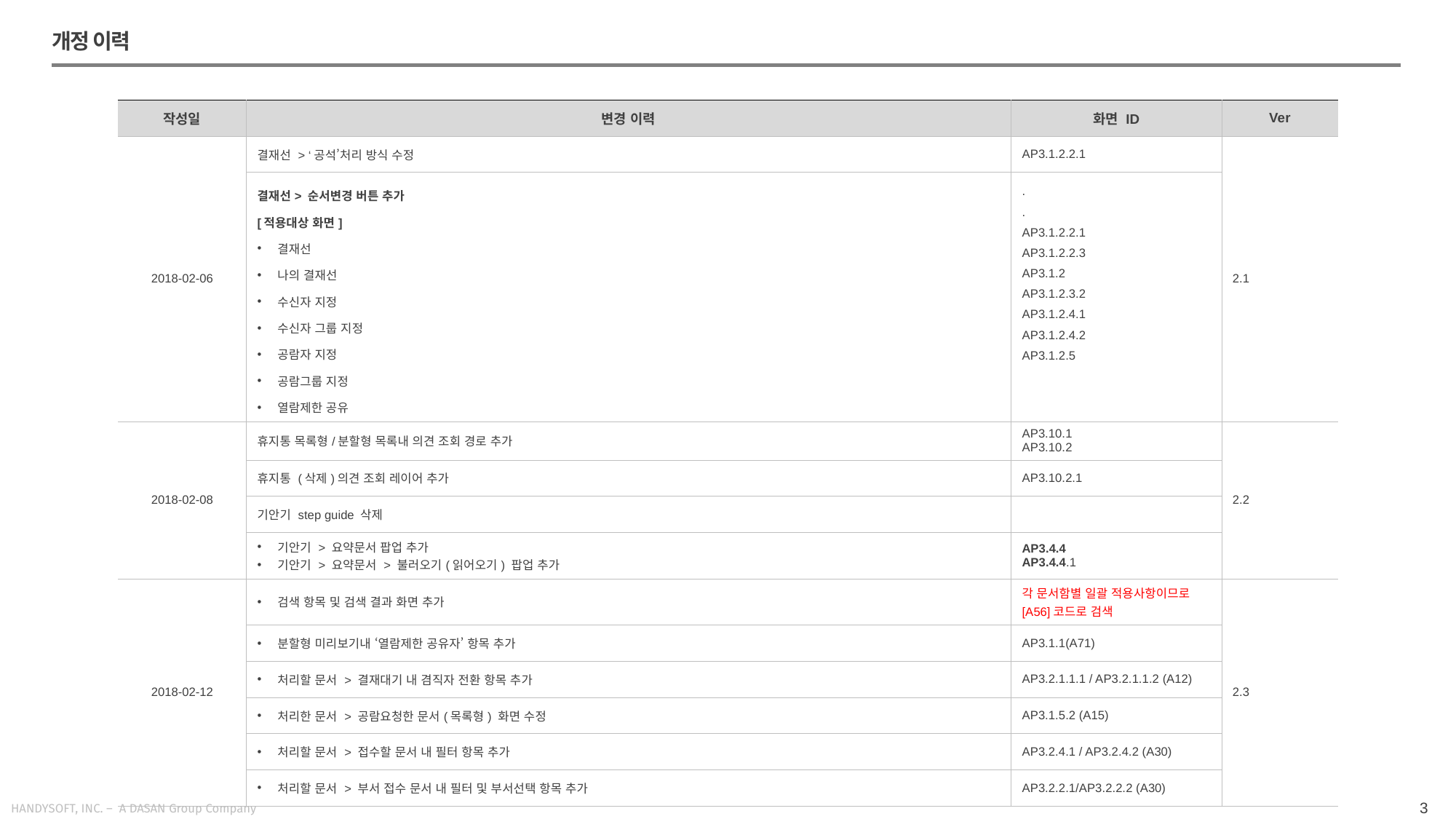

개정 이력
| 작성일 | 변경 이력 | 화면 ID | Ver |
| --- | --- | --- | --- |
| 2018-02-06 | 결재선 > ‘공석’처리 방식 수정 | AP3.1.2.2.1 | 2.1 |
|  | 결재선> 순서변경 버튼 추가 [적용대상 화면] 결재선 나의 결재선 수신자 지정 수신자 그룹 지정 공람자 지정 공람그룹 지정 열람제한 공유 | . . AP3.1.2.2.1 AP3.1.2.2.3 AP3.1.2 AP3.1.2.3.2 AP3.1.2.4.1 AP3.1.2.4.2 AP3.1.2.5 |  |
| 2018-02-08 | 휴지통 목록형/분할형 목록내 의견 조회 경로 추가 | AP3.10.1 AP3.10.2 | 2.2 |
|  | 휴지통 (삭제)의견 조회 레이어 추가 | AP3.10.2.1 |  |
|  | 기안기 step guide 삭제 |  |  |
|  | 기안기 > 요약문서 팝업 추가 기안기 > 요약문서 > 불러오기(읽어오기) 팝업 추가 | AP3.4.4 AP3.4.4.1 |  |
| 2018-02-12 | 검색 항목 및 검색 결과 화면 추가 | 각 문서함별 일괄 적용사항이므로 [A56]코드로 검색 | 2.3 |
|  | 분할형 미리보기내 ‘열람제한 공유자’ 항목 추가 | AP3.1.1(A71) |  |
|  | 처리할 문서 > 결재대기 내 겸직자 전환 항목 추가 | AP3.2.1.1.1 / AP3.2.1.1.2 (A12) |  |
|  | 처리한 문서 > 공람요청한 문서(목록형) 화면 수정 | AP3.1.5.2 (A15) |  |
|  | 처리할 문서 > 접수할 문서 내 필터 항목 추가 | AP3.2.4.1 / AP3.2.4.2 (A30) |  |
|  | 처리할 문서 > 부서 접수 문서 내 필터 및 부서선택 항목 추가 | AP3.2.2.1/AP3.2.2.2 (A30) |  |